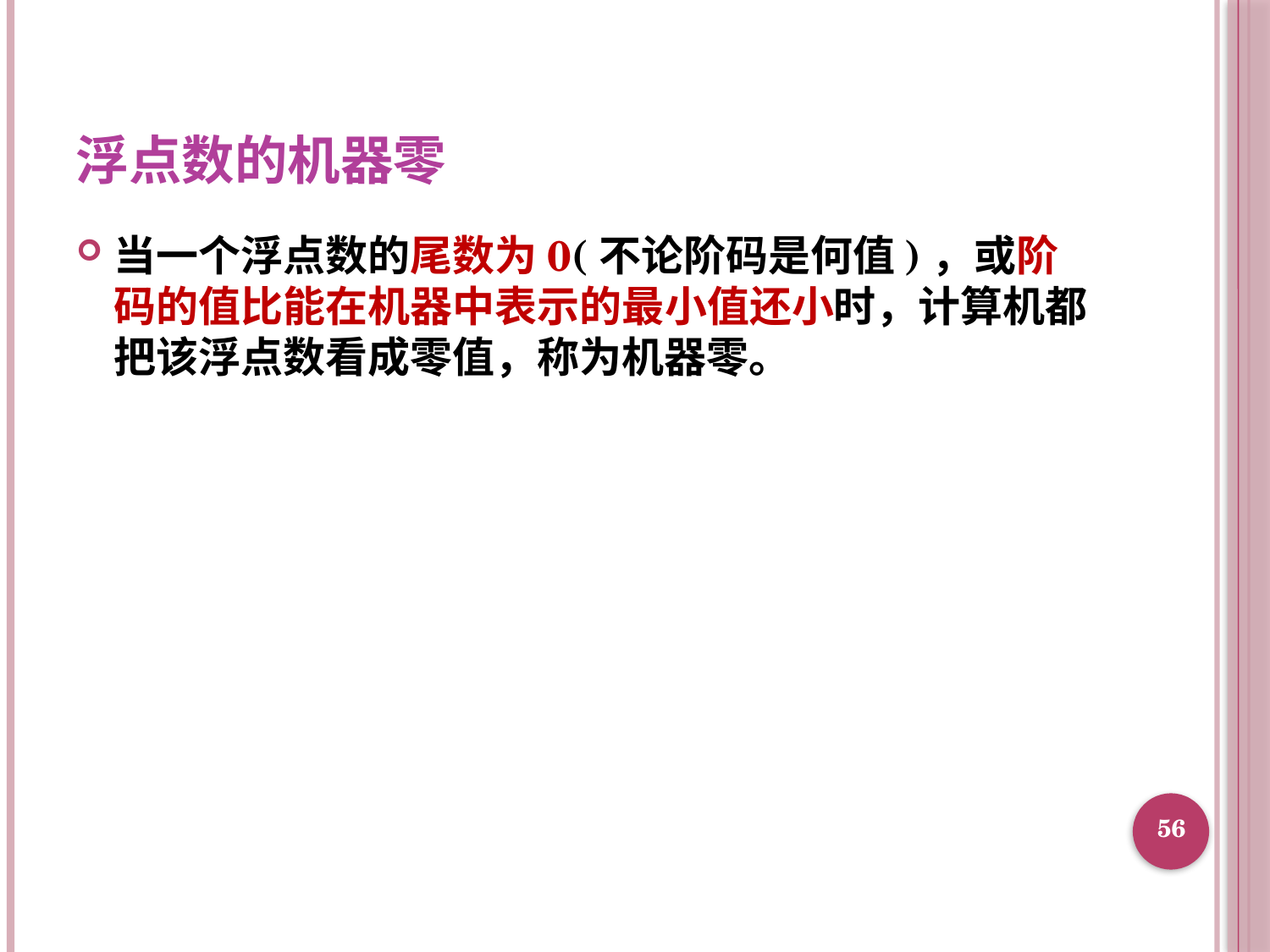

# 浮点数的机器零
当一个浮点数的尾数为0(不论阶码是何值)，或阶码的值比能在机器中表示的最小值还小时，计算机都把该浮点数看成零值，称为机器零。

56